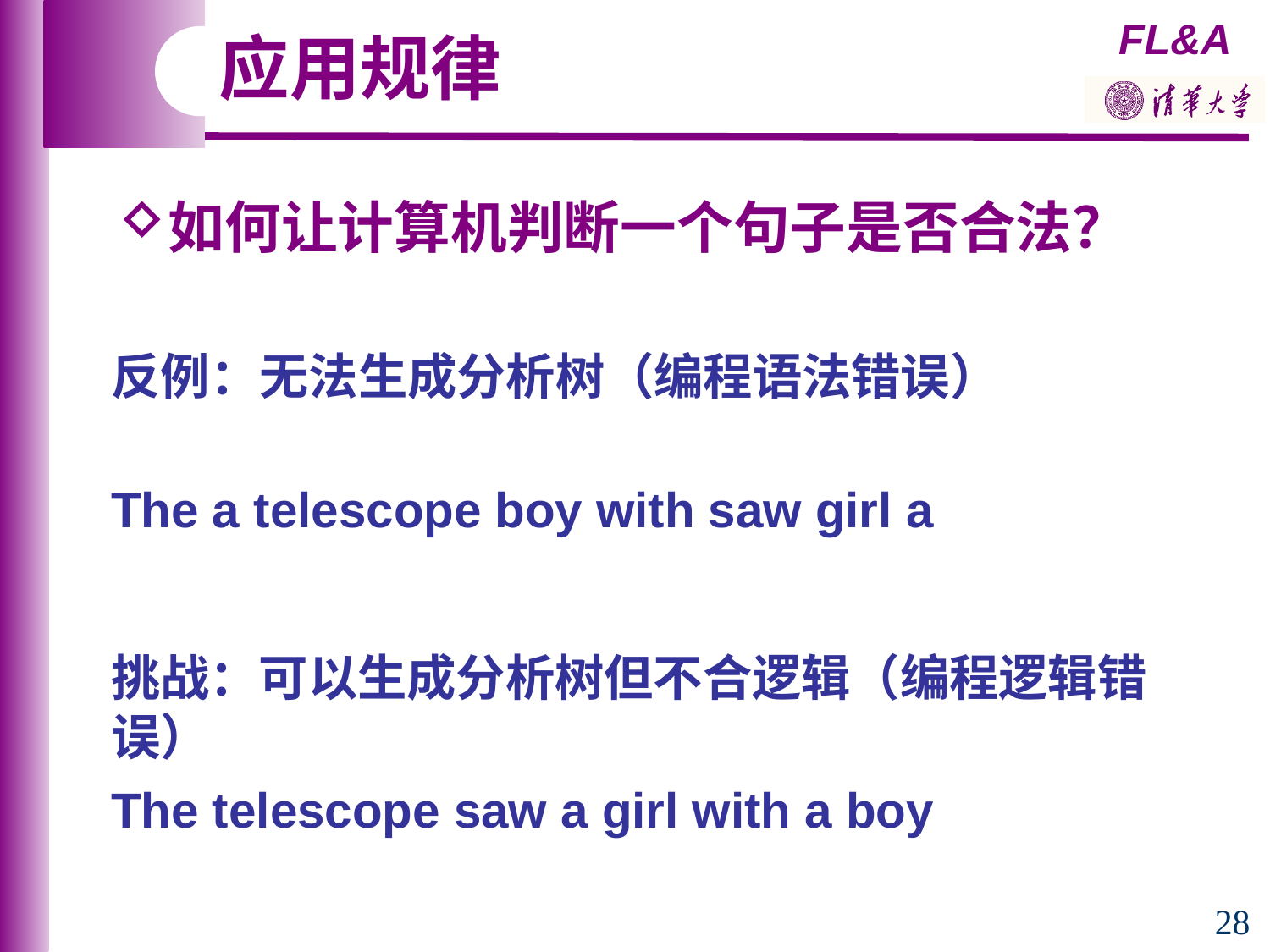

应用规律
如何让计算机判断一个句子是否合法？

反例：无法生成分析树（编程语法错误）

The a telescope boy with saw girl a

挑战：可以生成分析树但不合逻辑（编程逻辑错误）

The telescope saw a girl with a boy
28